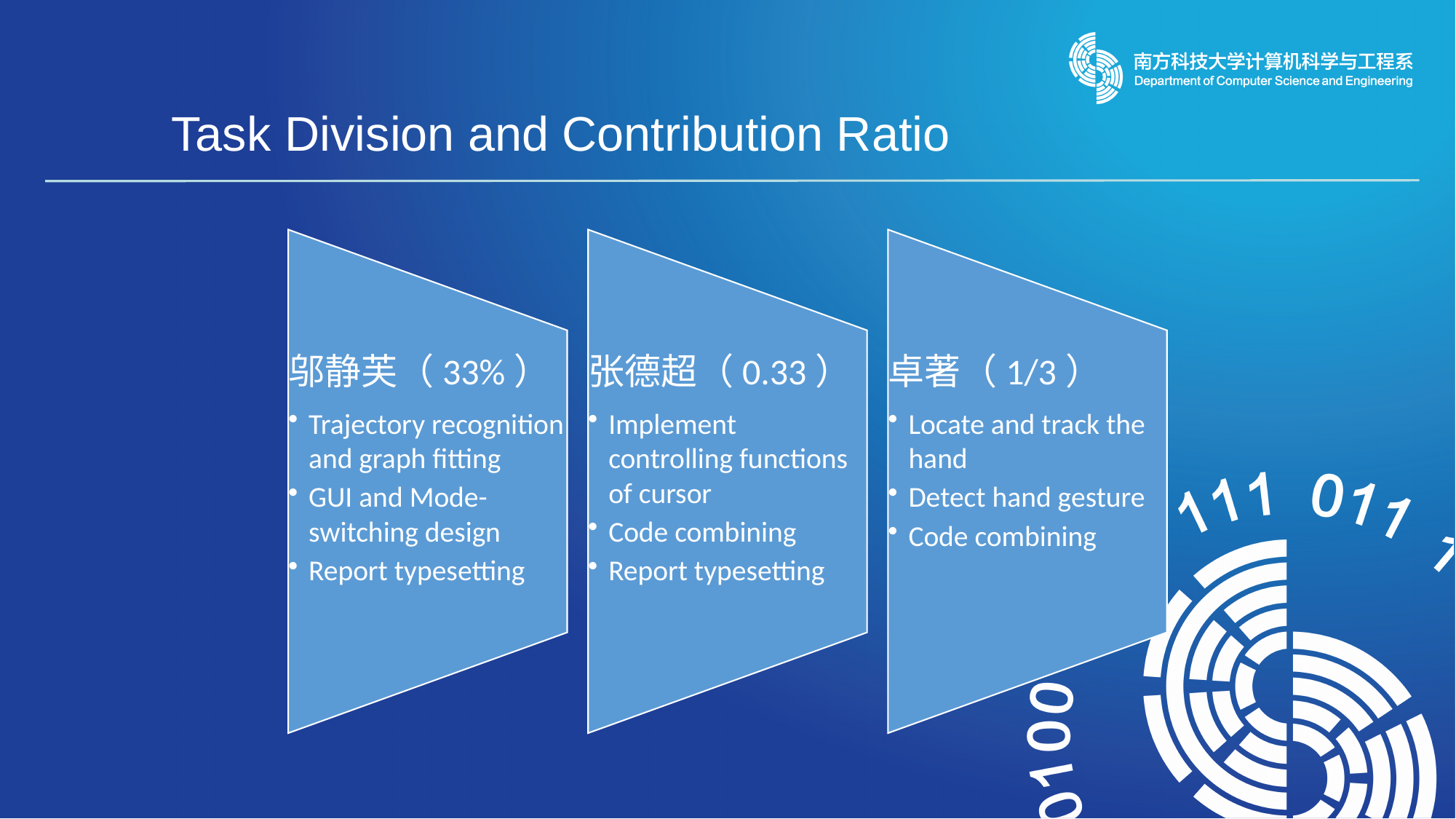

Task Division and Contribution Ratio
邬静芙（33%）
Trajectory recognition and graph fitting
GUI and Mode-switching design
Report typesetting
张德超（0.33）
Implement controlling functions of cursor
Code combining
Report typesetting
卓著（1/3）
Locate and track the hand
Detect hand gesture
Code combining